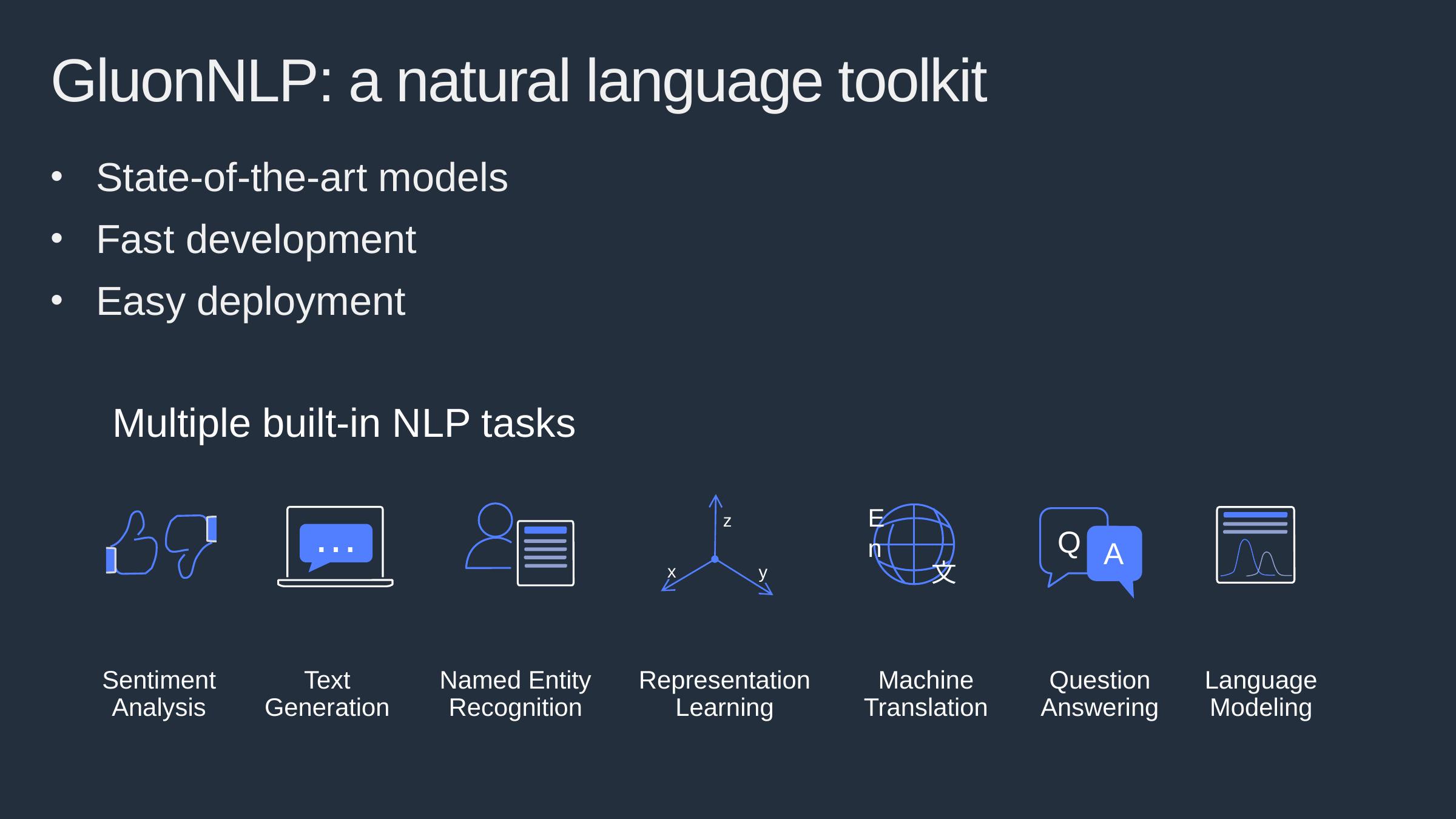

# GluonNLP: a natural language toolkit
State-of-the-art models
Fast development
Easy deployment

Multiple built-in NLP tasks

z
x
y
En

文

…

Q

A

Sentiment Analysis
Text Generation
Named Entity Recognition
Representation
Learning
Machine Translation
Question Answering
Language Modeling